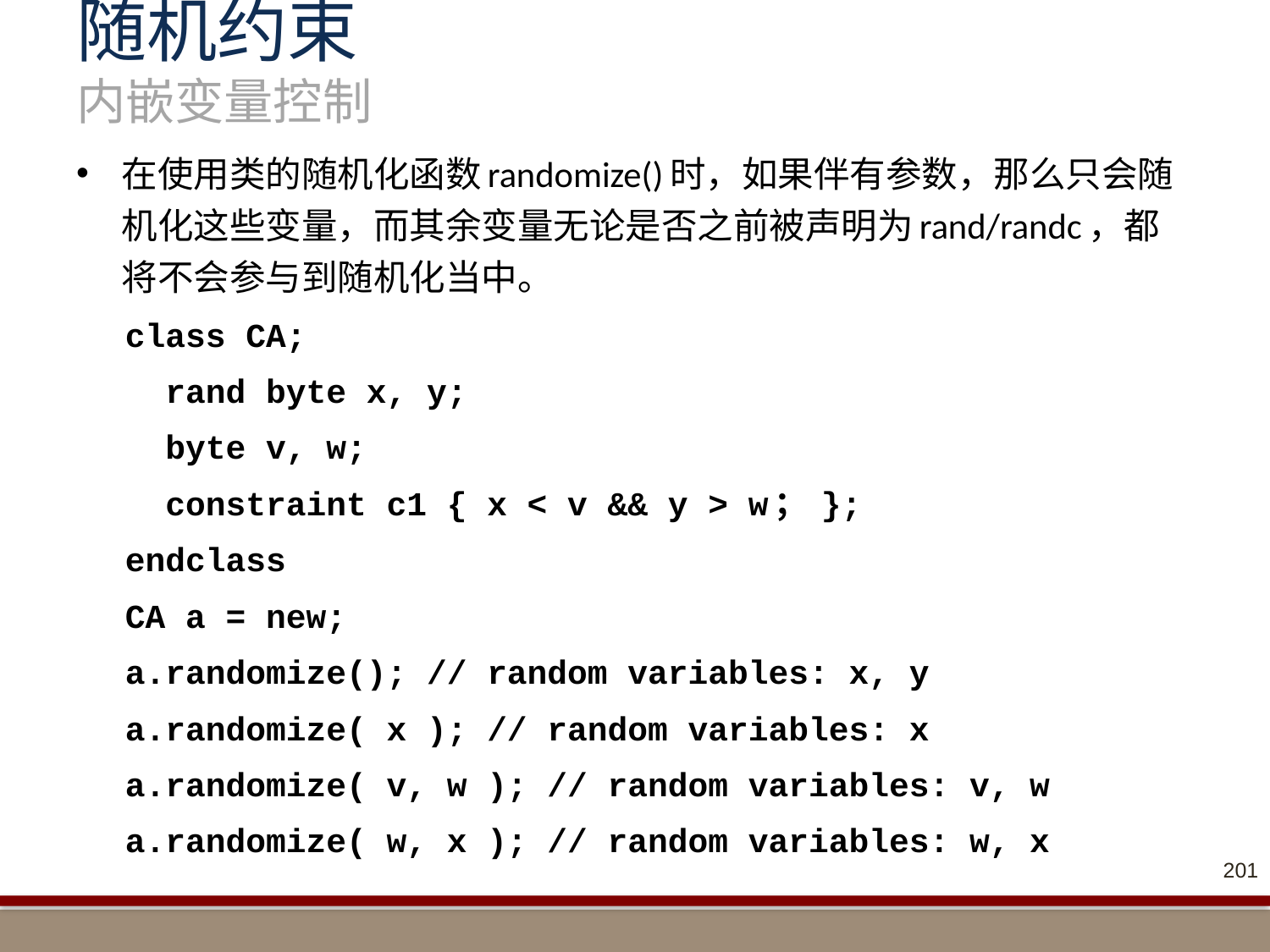

# 随机约束 内嵌变量控制
在使用类的随机化函数randomize()时，如果伴有参数，那么只会随机化这些变量，而其余变量无论是否之前被声明为rand/randc，都将不会参与到随机化当中。
class CA;
  rand byte x, y;
  byte v, w;
  constraint c1 { x < v && y > w； };
endclass
CA a = new;
a.randomize(); // random variables: x, y
a.randomize( x ); // random variables: x
a.randomize( v, w ); // random variables: v, w
a.randomize( w, x ); // random variables: w, x
201